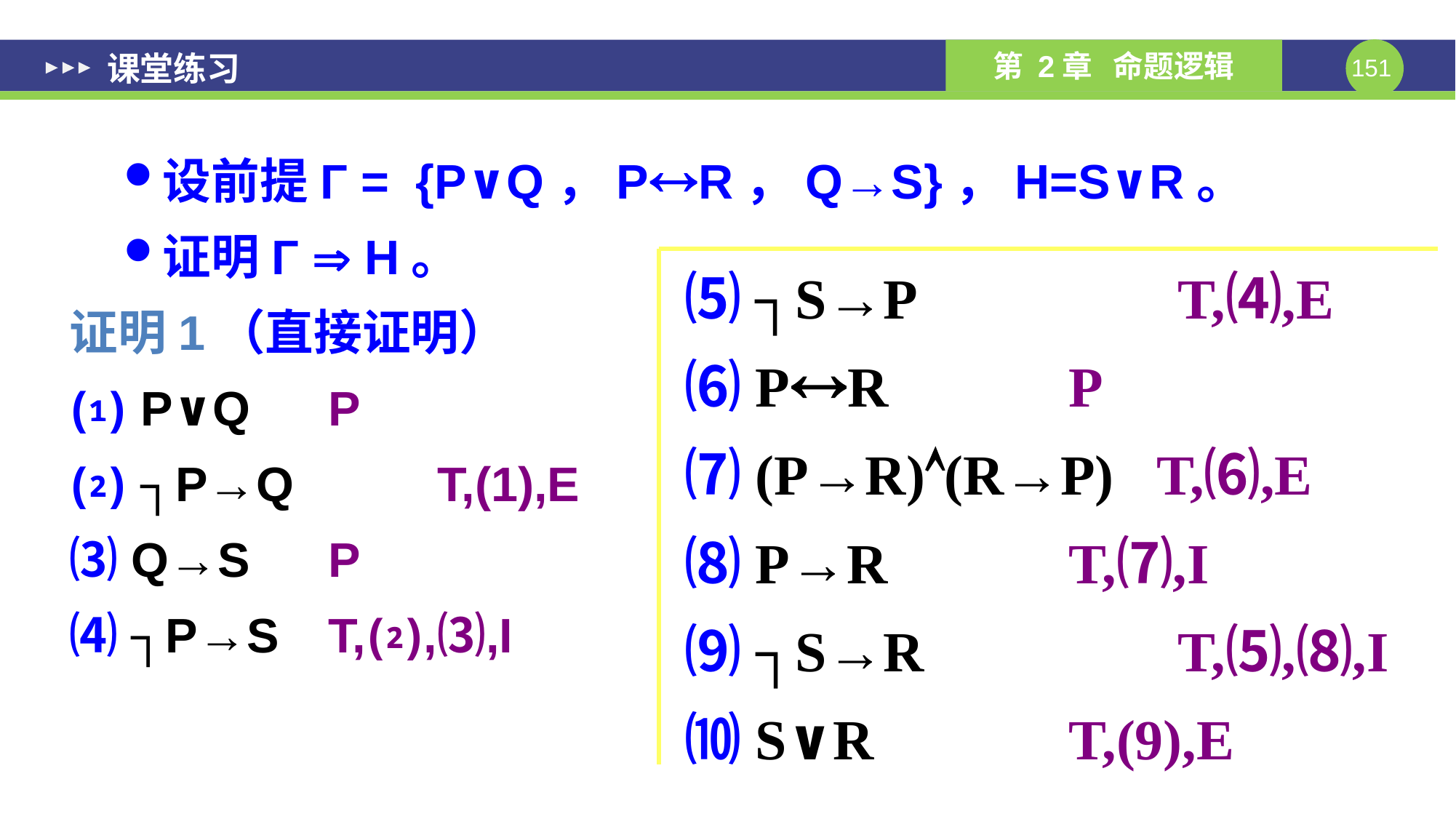

# 课堂练习
设前提Г =  {P∨Q，P↔R，Q→S}，H=S∨R。
证明Г ⇒ H。
证明1（直接证明）
⑴ P∨Q	   P
⑵ ┐P→Q	   T,(1),E
⑶ Q→S	   P
⑷ ┐P→S	   T,⑵,⑶,I
⑸ ┐S→P		    T,⑷,E
⑹ P↔R		    P
⑺ (P→R)∧(R→P)   T,⑹,E
⑻ P→R		    T,⑺,I
⑼ ┐S→R		    T,⑸,⑻,I
⑽ S∨R		    T,(9),E